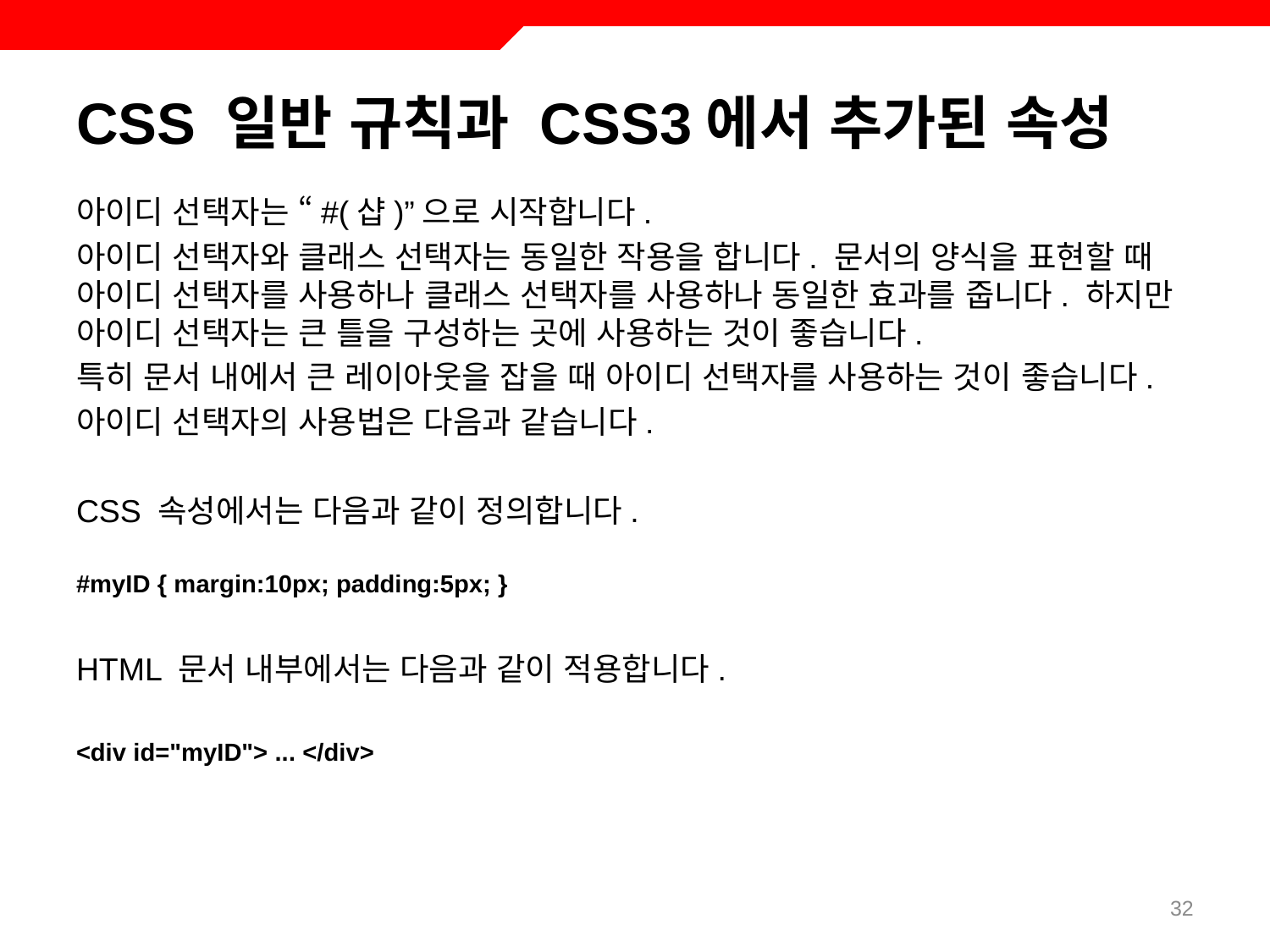

# CSS 일반 규칙과 CSS3에서 추가된 속성
아이디 선택자는 “#(샵)”으로 시작합니다.
아이디 선택자와 클래스 선택자는 동일한 작용을 합니다. 문서의 양식을 표현할 때 아이디 선택자를 사용하나 클래스 선택자를 사용하나 동일한 효과를 줍니다. 하지만 아이디 선택자는 큰 틀을 구성하는 곳에 사용하는 것이 좋습니다.
특히 문서 내에서 큰 레이아웃을 잡을 때 아이디 선택자를 사용하는 것이 좋습니다.
아이디 선택자의 사용법은 다음과 같습니다.

CSS 속성에서는 다음과 같이 정의합니다.

#myID { margin:10px; padding:5px; }

HTML 문서 내부에서는 다음과 같이 적용합니다.

<div id="myID"> ... </div>
32